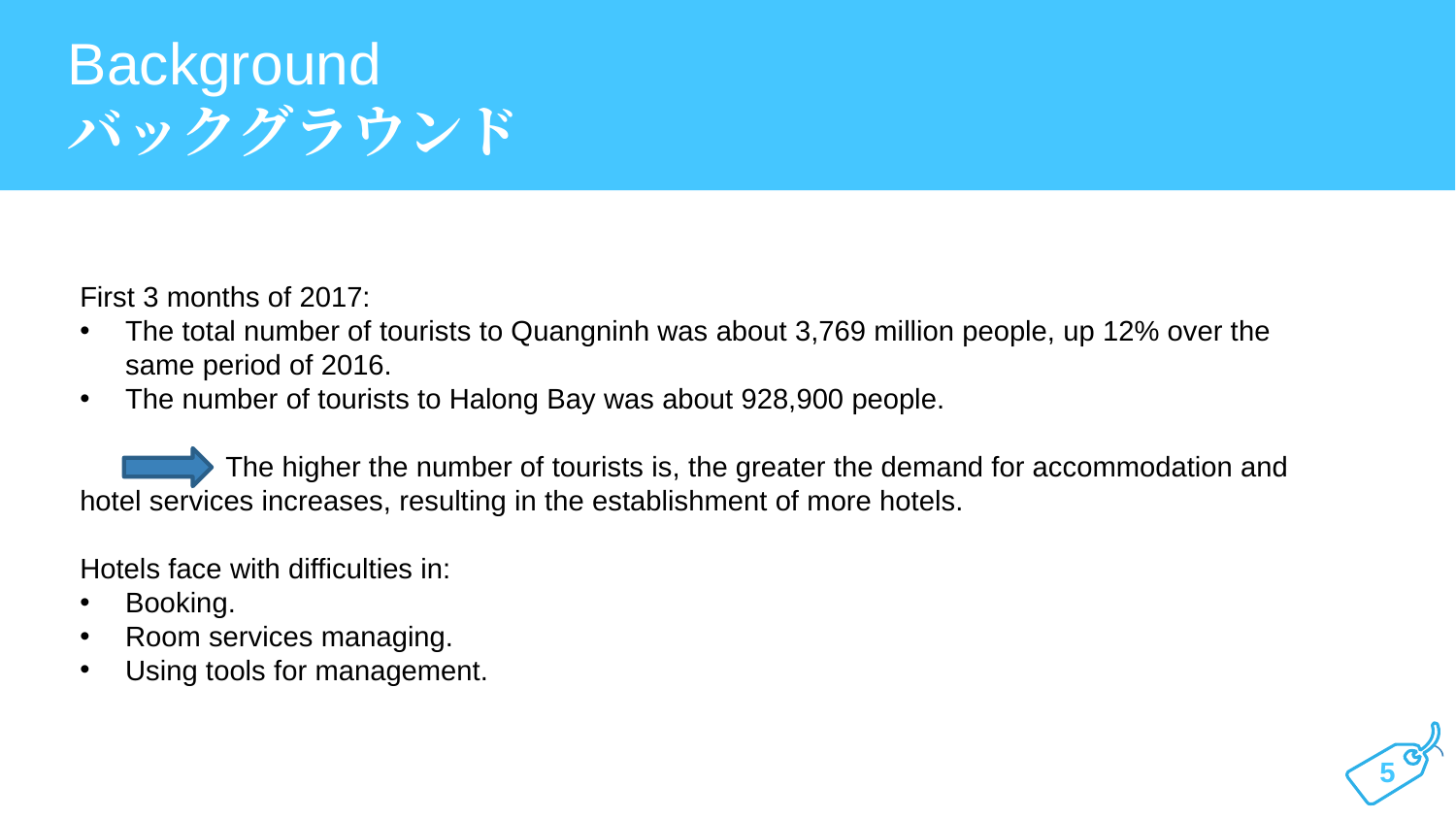

Background
バックグラウンド
First 3 months of 2017:
The total number of tourists to Quangninh was about 3,769 million people, up 12% over the same period of 2016.
The number of tourists to Halong Bay was about 928,900 people.

	The higher the number of tourists is, the greater the demand for accommodation and hotel services increases, resulting in the establishment of more hotels.

Hotels face with difficulties in:
Booking.
Room services managing.
Using tools for management.

5